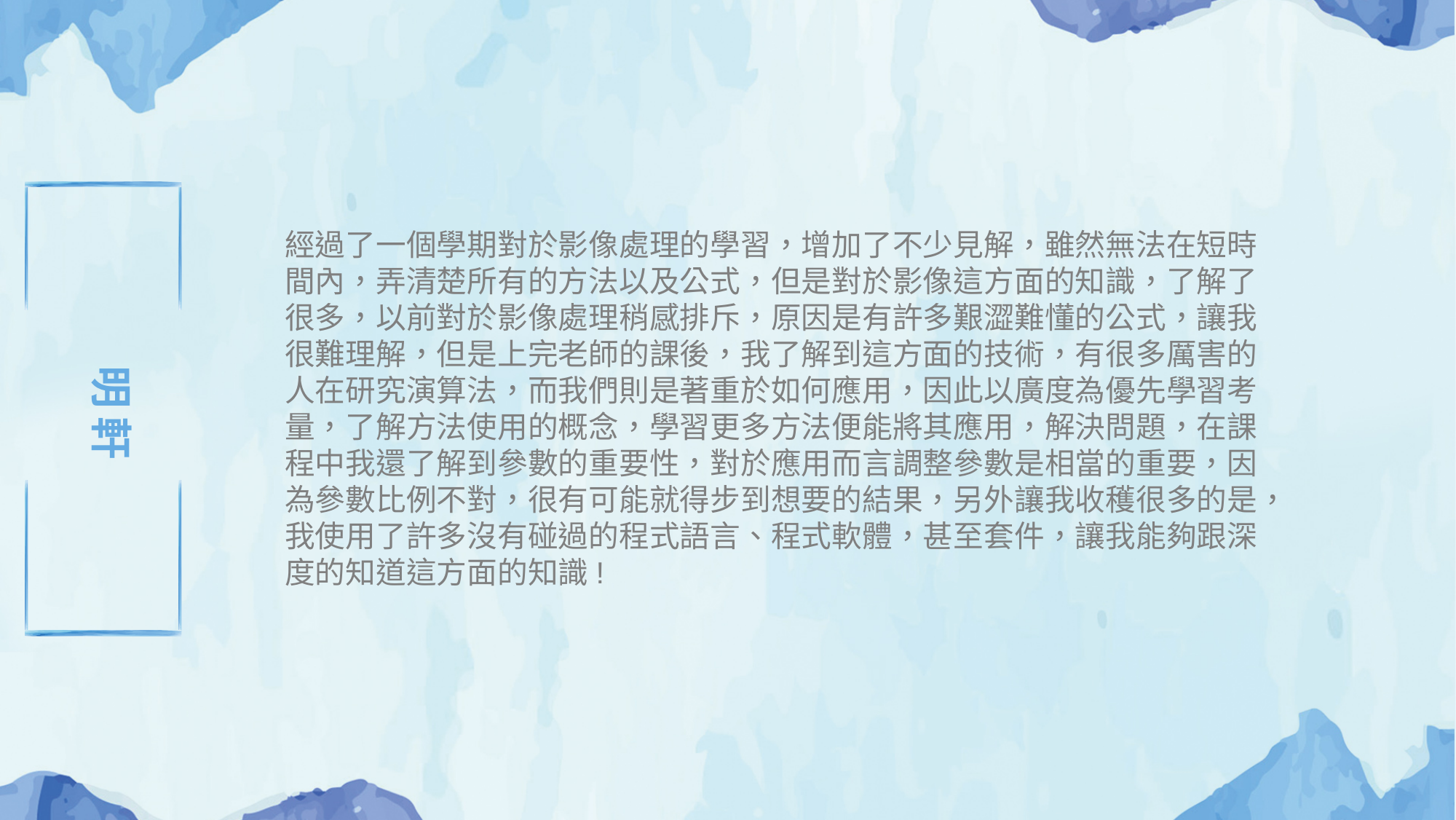

經過了一個學期對於影像處理的學習，增加了不少見解，雖然無法在短時間內，弄清楚所有的方法以及公式，但是對於影像這方面的知識，了解了很多，以前對於影像處理稍感排斥，原因是有許多艱澀難懂的公式，讓我很難理解，但是上完老師的課後，我了解到這方面的技術，有很多厲害的人在研究演算法，而我們則是著重於如何應用，因此以廣度為優先學習考量，了解方法使用的概念，學習更多方法便能將其應用，解決問題，在課程中我還了解到參數的重要性，對於應用而言調整參數是相當的重要，因為參數比例不對，很有可能就得步到想要的結果，另外讓我收穫很多的是，我使用了許多沒有碰過的程式語言、程式軟體，甚至套件，讓我能夠跟深度的知道這方面的知識!
明軒